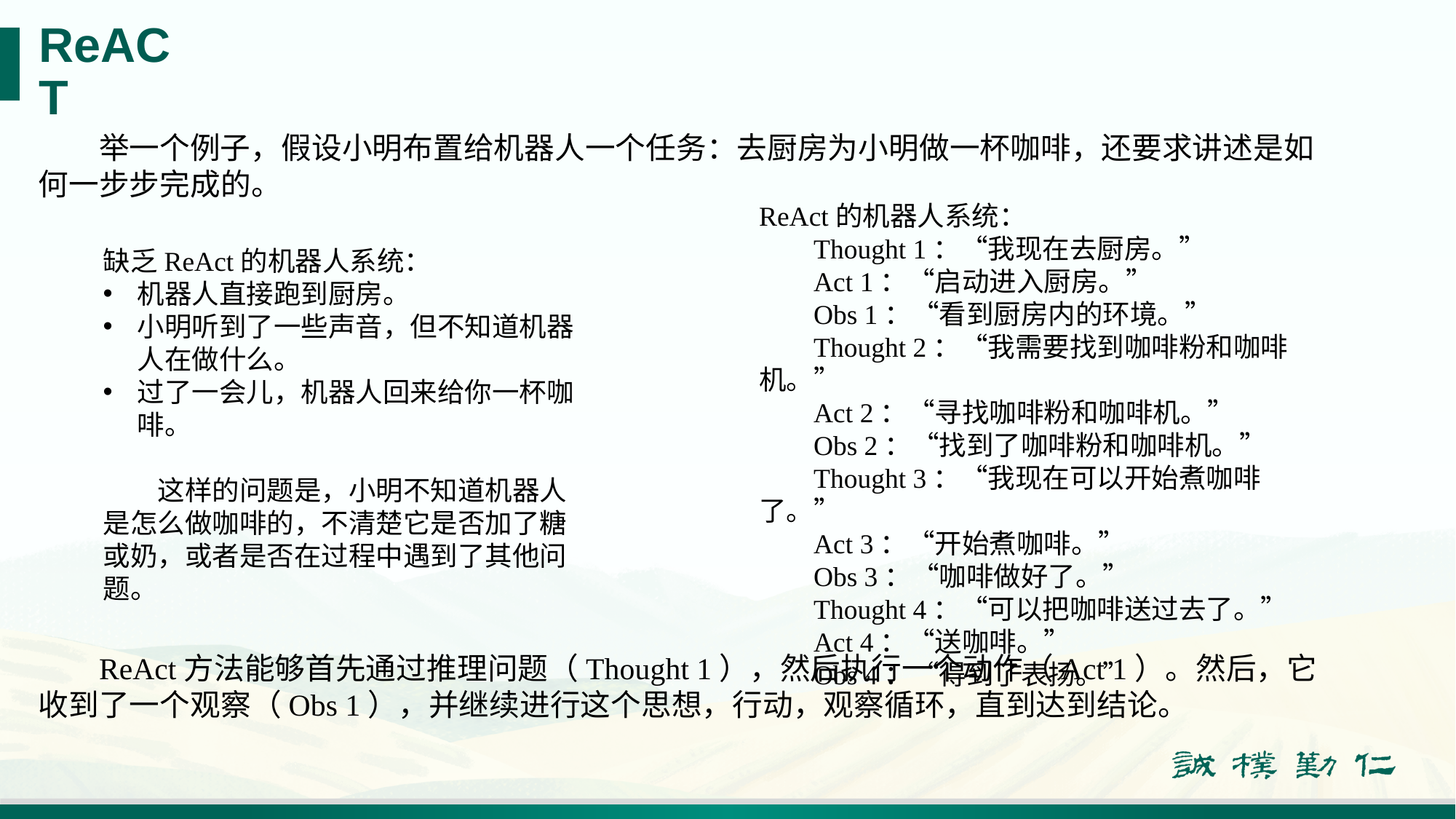

# ReACT
举一个例子，假设小明布置给机器人一个任务：去厨房为小明做一杯咖啡，还要求讲述是如何一步步完成的。
ReAct的机器人系统：
Thought 1：“我现在去厨房。”
Act 1：“启动进入厨房。”
Obs 1：“看到厨房内的环境。”
Thought 2：“我需要找到咖啡粉和咖啡机。”
Act 2：“寻找咖啡粉和咖啡机。”
Obs 2：“找到了咖啡粉和咖啡机。”
Thought 3：“我现在可以开始煮咖啡了。”
Act 3：“开始煮咖啡。”
Obs 3：“咖啡做好了。”
Thought 4：“可以把咖啡送过去了。”
Act 4：“送咖啡。”
Obs 4：“得到了表扬。”
缺乏ReAct的机器人系统：
机器人直接跑到厨房。
小明听到了一些声音，但不知道机器人在做什么。
过了一会儿，机器人回来给你一杯咖啡。

这样的问题是，小明不知道机器人是怎么做咖啡的，不清楚它是否加了糖或奶，或者是否在过程中遇到了其他问题。

ReAct方法能够首先通过推理问题（Thought 1），然后执行一个动作（Act 1）。然后，它收到了一个观察（Obs 1），并继续进行这个思想，行动，观察循环，直到达到结论。